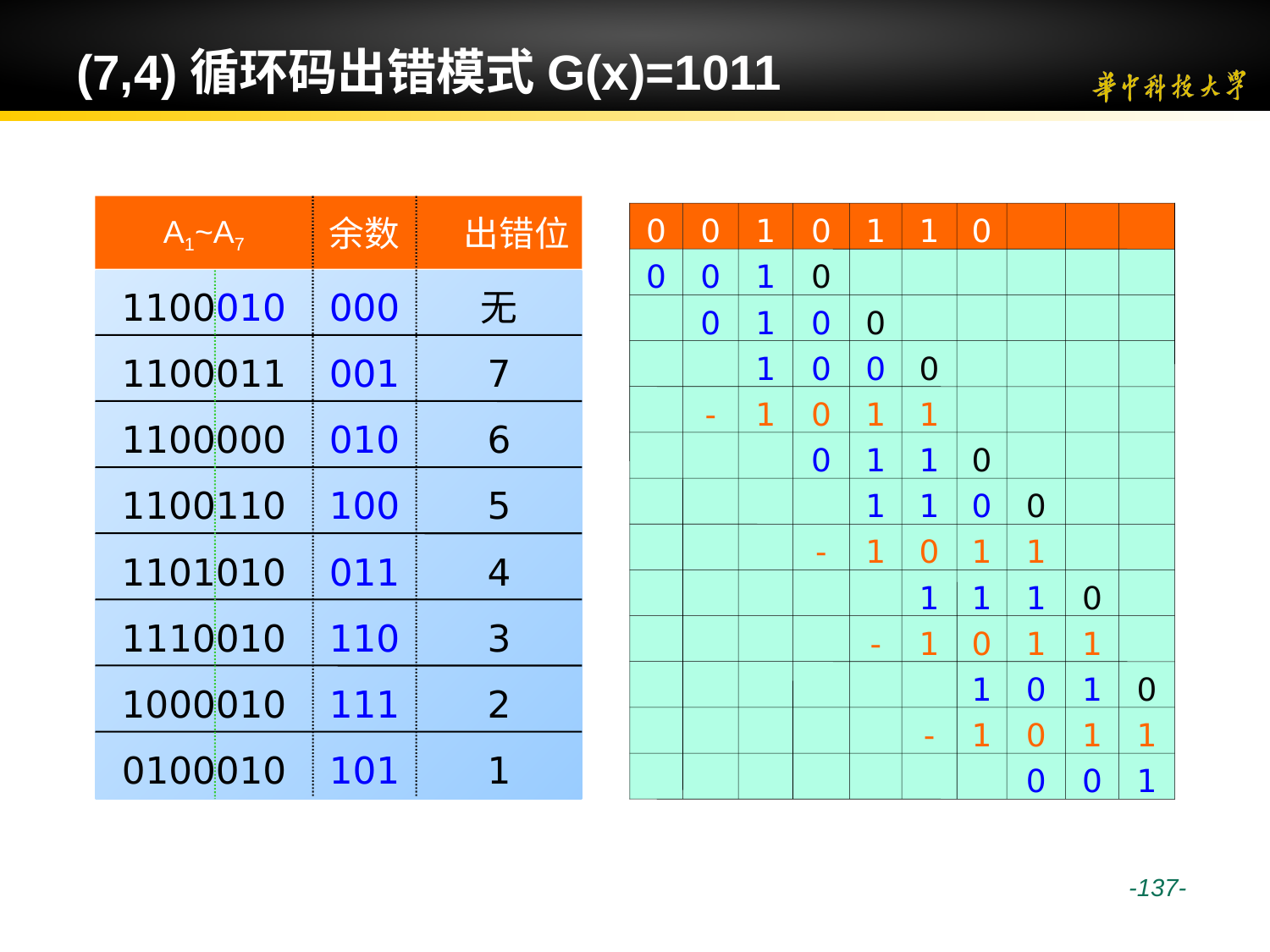

# (7,4)循环码出错模式G(x)=1011
A1~A7
余数

出错位

0

0

1

0

1

1

0

0
0
1

0

1100010
000
无

0
1
0

0

1100011

001
7

1
0
0

0

-
1
0
1
1

1100000

010
6

0
1
1

0

1100110

100
5

1
1
0

0

-
1
0
1
1

1101010

011
4

1
1
1

0

1110010

110
3

-
1
0
1
1

1
0
1

0
1000010

111
2

-
1
0
1
1

0100010

101
1

0
0
1

 -137-